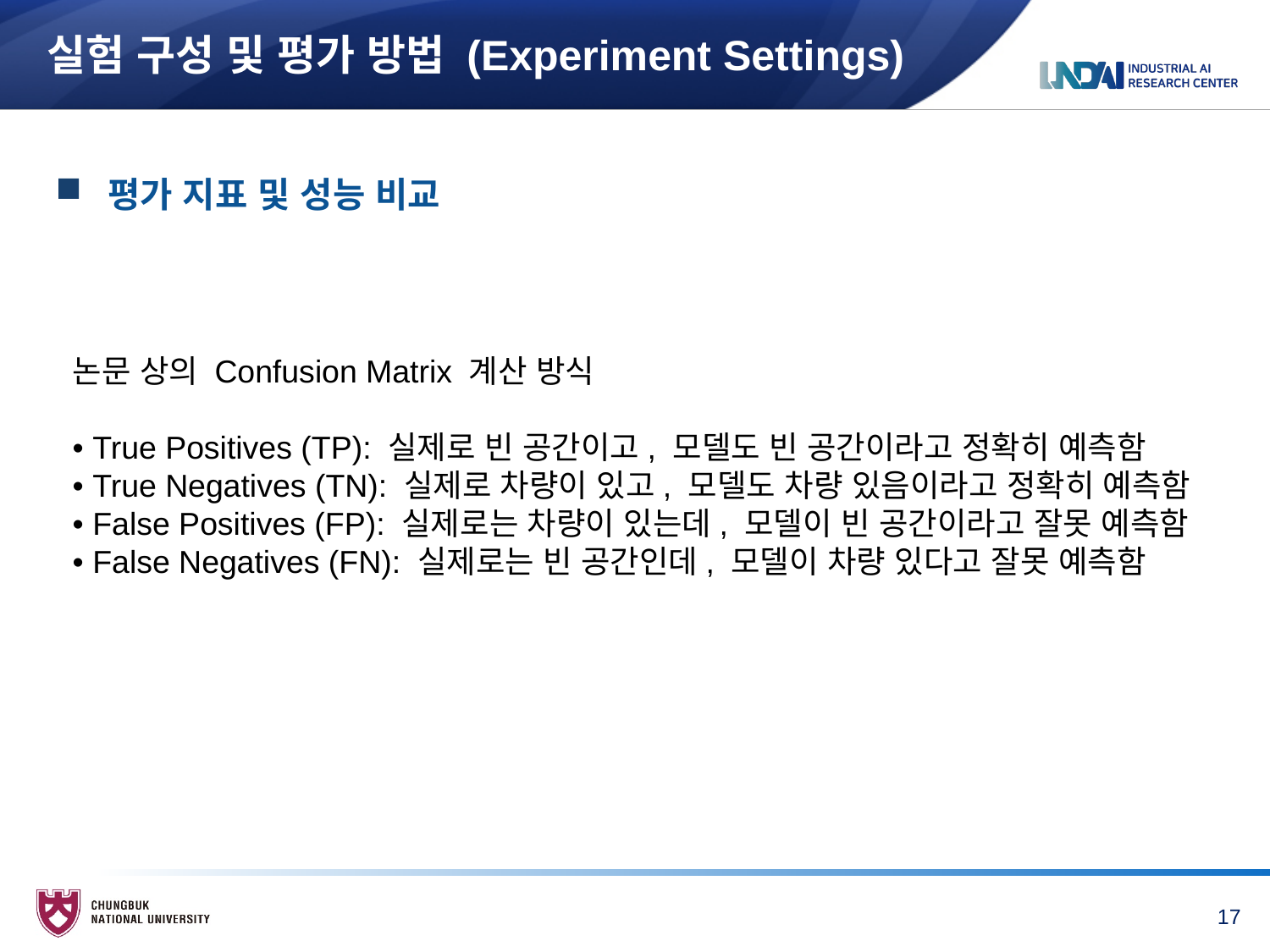

# 실험 구성 및 평가 방법 (Experiment Settings)
 평가 지표 및 성능 비교
논문 상의 Confusion Matrix 계산 방식

• True Positives (TP): 실제로 빈 공간이고, 모델도 빈 공간이라고 정확히 예측함
• True Negatives (TN): 실제로 차량이 있고, 모델도 차량 있음이라고 정확히 예측함
• False Positives (FP): 실제로는 차량이 있는데, 모델이 빈 공간이라고 잘못 예측함
• False Negatives (FN): 실제로는 빈 공간인데, 모델이 차량 있다고 잘못 예측함